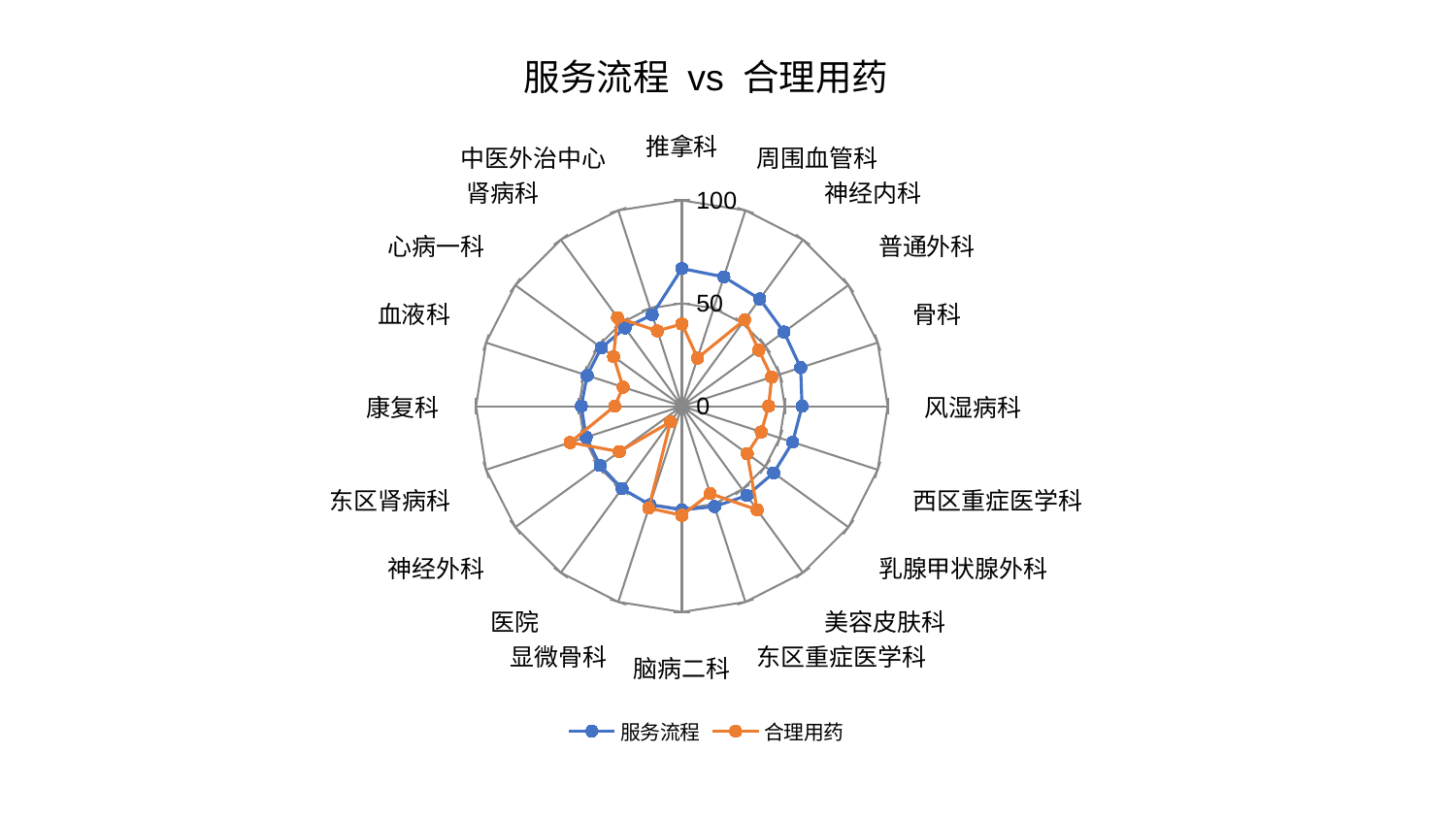

### Chart: 服务流程 vs 合理用药

| Category | 服务流程 | 合理用药 |
|---|---|---|
| 推拿科 | 66.89831586029081 | 39.96002399511581 |
| 周围血管科 | 66.05026334595824 | 24.62753116315477 |
| 神经内科 | 64.41416495354778 | 51.826047673812454 |
| 普通外科 | 61.29282781816333 | 46.23863947201107 |
| 骨科 | 60.67692429871586 | 45.91012208894328 |
| 风湿病科 | 58.403511904131 | 42.157247796637776 |
| 西区重症医学科 | 56.58896278535115 | 40.55209880624375 |
| 乳腺甲状腺外科 | 55.15276180439304 | 39.25064096889587 |
| 美容皮肤科 | 53.68534897565715 | 62.23154088016317 |
| 东区重症医学科 | 51.31325451135725 | 44.63892399610079 |
| 脑病二科 | 50.3769446096733 | 53.01496176830556 |
| 显微骨科 | 50.34498770013815 | 52.08121486497701 |
| 医院 | 49.495429413989996 | 9.401323846684786 |
| 神经外科 | 49.04624085622382 | 37.59378500056146 |
| 东区肾病科 | 48.89807720205817 | 57.085052614206155 |
| 康复科 | 48.846587767565495 | 32.61358787509211 |
| 血液科 | 48.389741239438365 | 30.034069294511184 |
| 心病一科 | 48.351423083697654 | 41.036652177710096 |
| 肾病科 | 46.97268445430933 | 53.224827882535074 |
| 中医外治中心 | 46.7380455080405 | 38.485606611458365 |
63